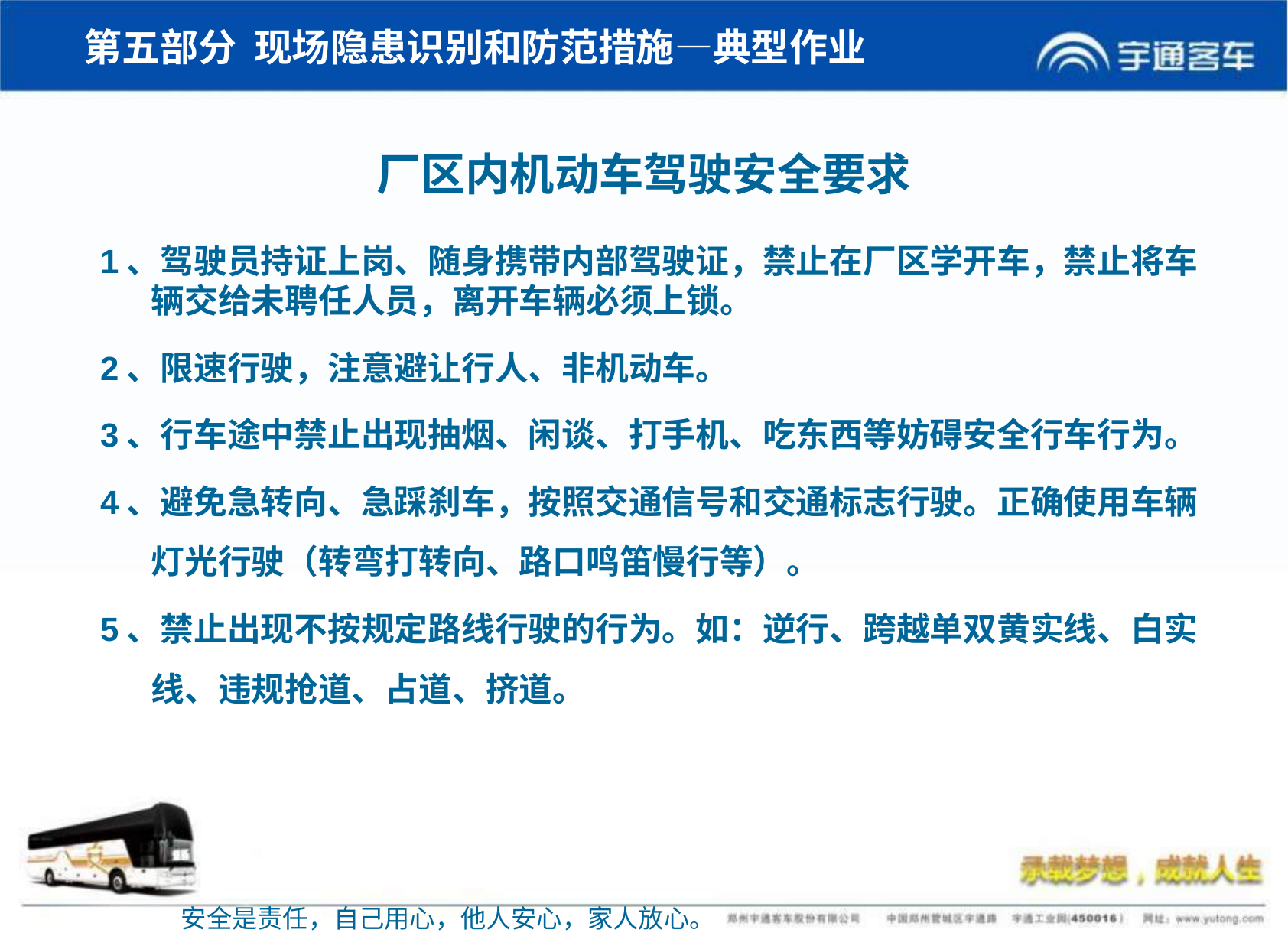

第五部分  现场隐患识别和防范措施—典型作业
厂区内机动车驾驶安全要求

1、驾驶员持证上岗、随身携带内部驾驶证，禁止在厂区学开车，禁止将车辆交给未聘任人员，离开车辆必须上锁。
2、限速行驶，注意避让行人、非机动车。
3、行车途中禁止出现抽烟、闲谈、打手机、吃东西等妨碍安全行车行为。
4、避免急转向、急踩刹车，按照交通信号和交通标志行驶。正确使用车辆灯光行驶（转弯打转向、路口鸣笛慢行等）。
5、禁止出现不按规定路线行驶的行为。如：逆行、跨越单双黄实线、白实线、违规抢道、占道、挤道。